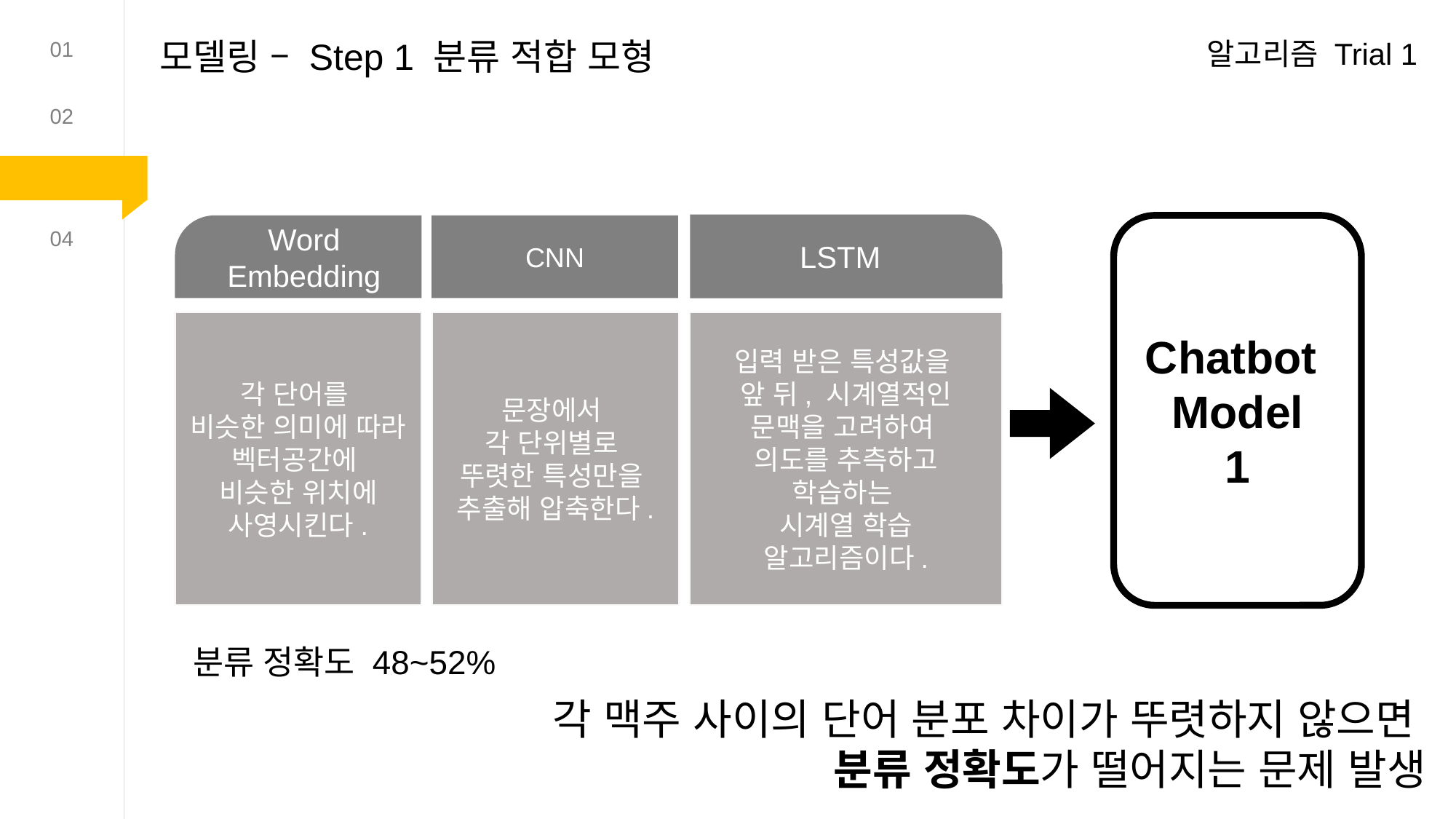

모델링 – Step 1 분류 적합 모형
알고리즘 Trial 1
01
02

03
LSTM
Word Embedding
CNN
Chatbot
Model
1
04
입력 받은 특성값을
앞 뒤, 시계열적인 문맥을 고려하여
의도를 추측하고 학습하는
시계열 학습 알고리즘이다.
각 단어를
비슷한 의미에 따라 벡터공간에
비슷한 위치에
사영시킨다.
문장에서
각 단위별로
뚜렷한 특성만을
추출해 압축한다.

분류 정확도 48~52%
각 맥주 사이의 단어 분포 차이가 뚜렷하지 않으면
분류 정확도가 떨어지는 문제 발생